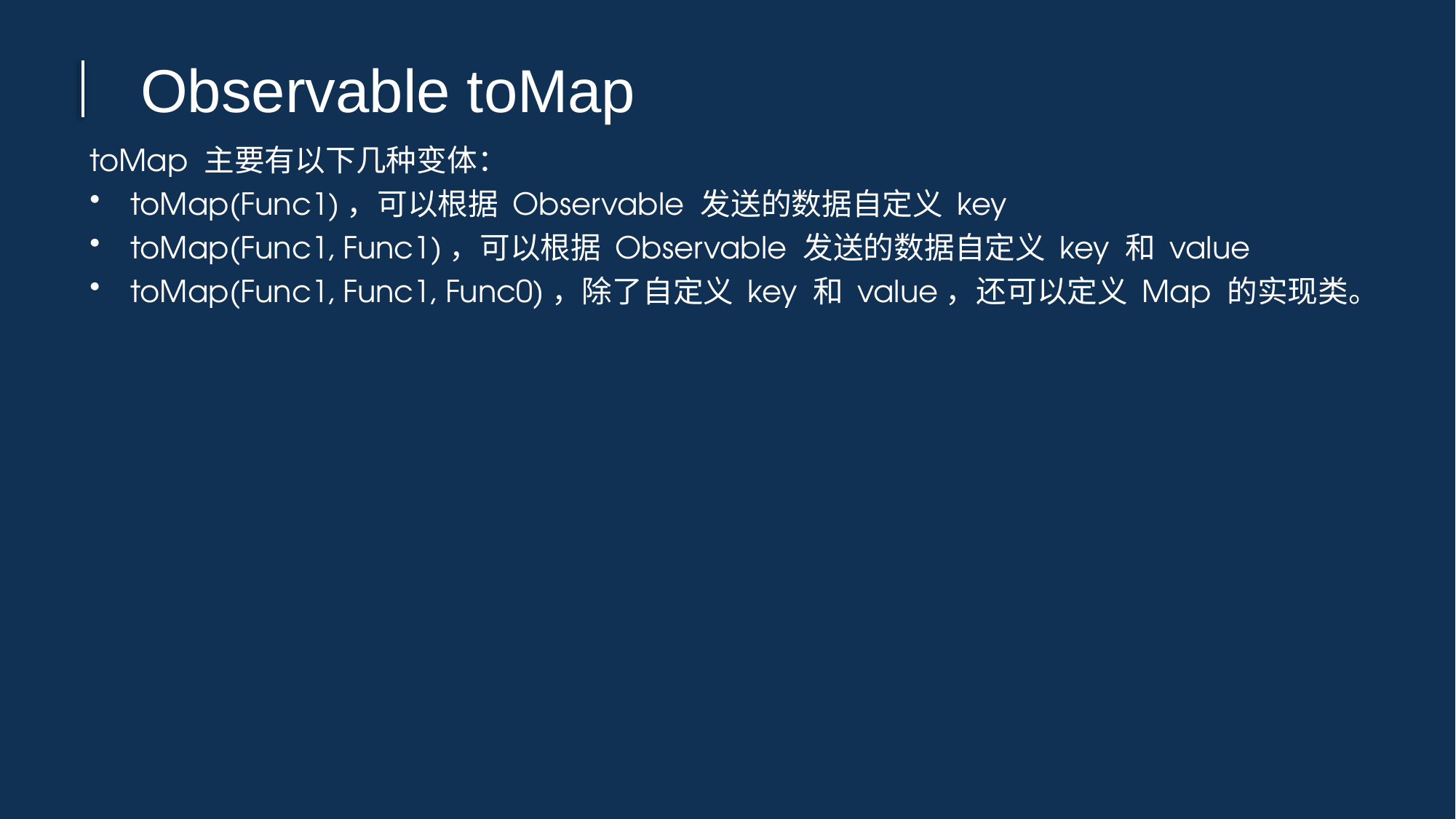

Observable toMap
toMap 主要有以下几种变体：
toMap(Func1)，可以根据 Observable 发送的数据自定义 key
toMap(Func1, Func1)，可以根据 Observable 发送的数据自定义 key 和 value
toMap(Func1, Func1, Func0)，除了自定义 key 和 value，还可以定义 Map 的实现类。